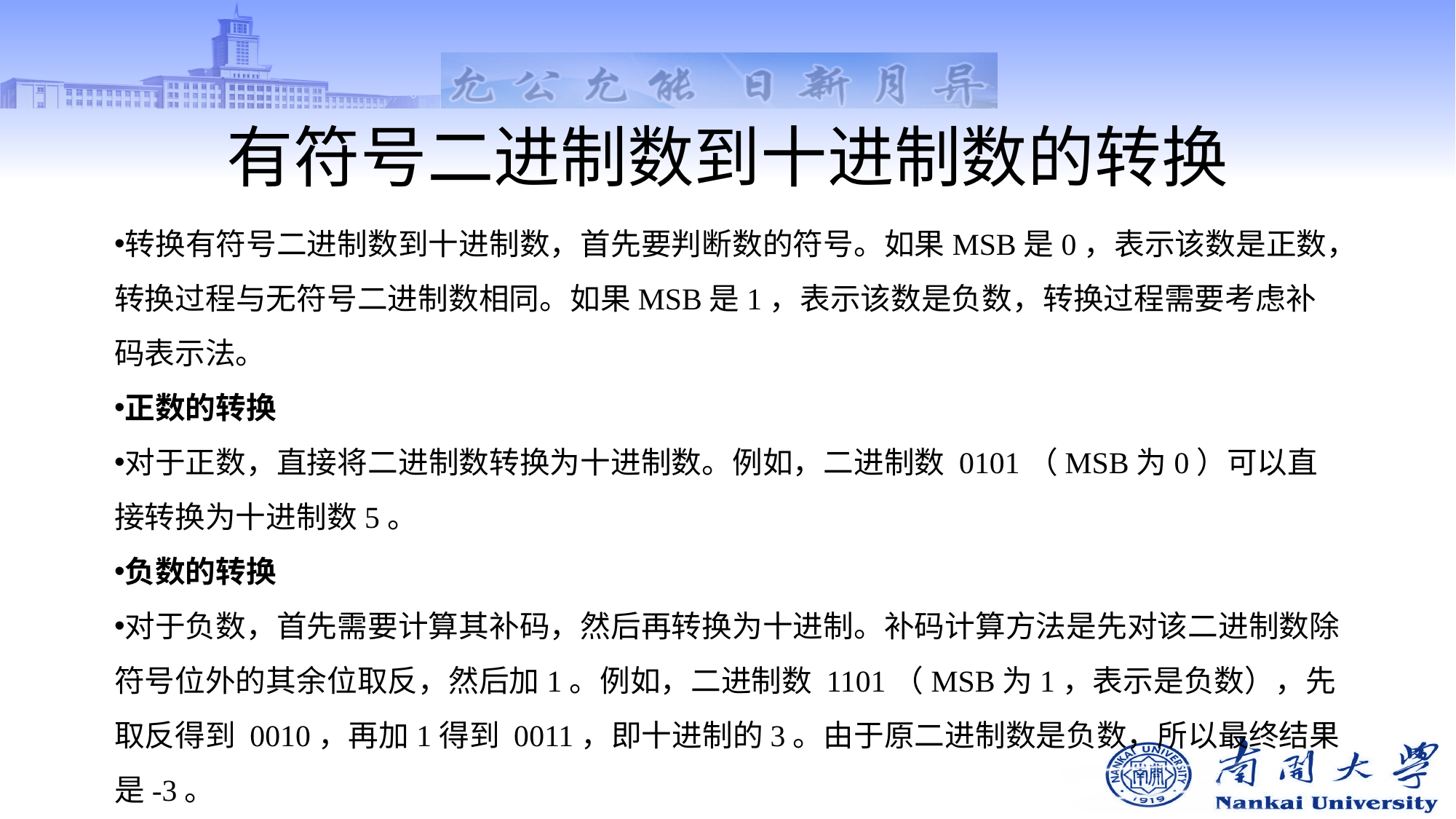

# 有符号二进制数到十进制数的转换
转换有符号二进制数到十进制数，首先要判断数的符号。如果MSB是0，表示该数是正数，转换过程与无符号二进制数相同。如果MSB是1，表示该数是负数，转换过程需要考虑补码表示法。
正数的转换
对于正数，直接将二进制数转换为十进制数。例如，二进制数 0101（MSB为0）可以直接转换为十进制数5。
负数的转换
对于负数，首先需要计算其补码，然后再转换为十进制。补码计算方法是先对该二进制数除符号位外的其余位取反，然后加1。例如，二进制数 1101（MSB为1，表示是负数），先取反得到 0010，再加1得到 0011，即十进制的3。由于原二进制数是负数，所以最终结果是-3。